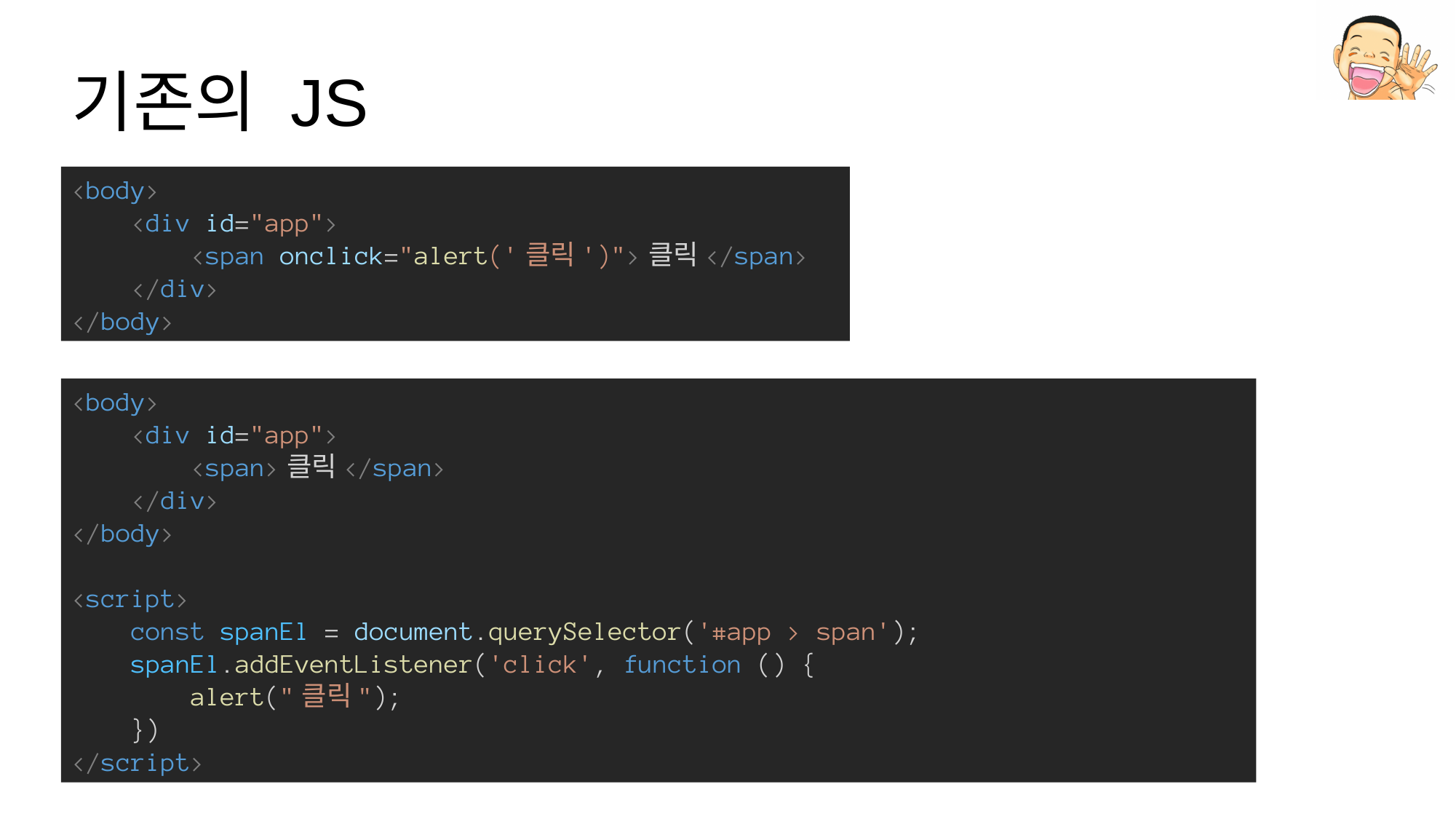

# 기존의 JS
<body>
    <div id="app">
        <span onclick="alert('클릭')">클릭</span>
    </div>
</body>
<body>
    <div id="app">
        <span>클릭</span>
    </div>
</body>
<script>
    const spanEl = document.querySelector('#app > span');
    spanEl.addEventListener('click', function () {
        alert("클릭");
    })
</script>